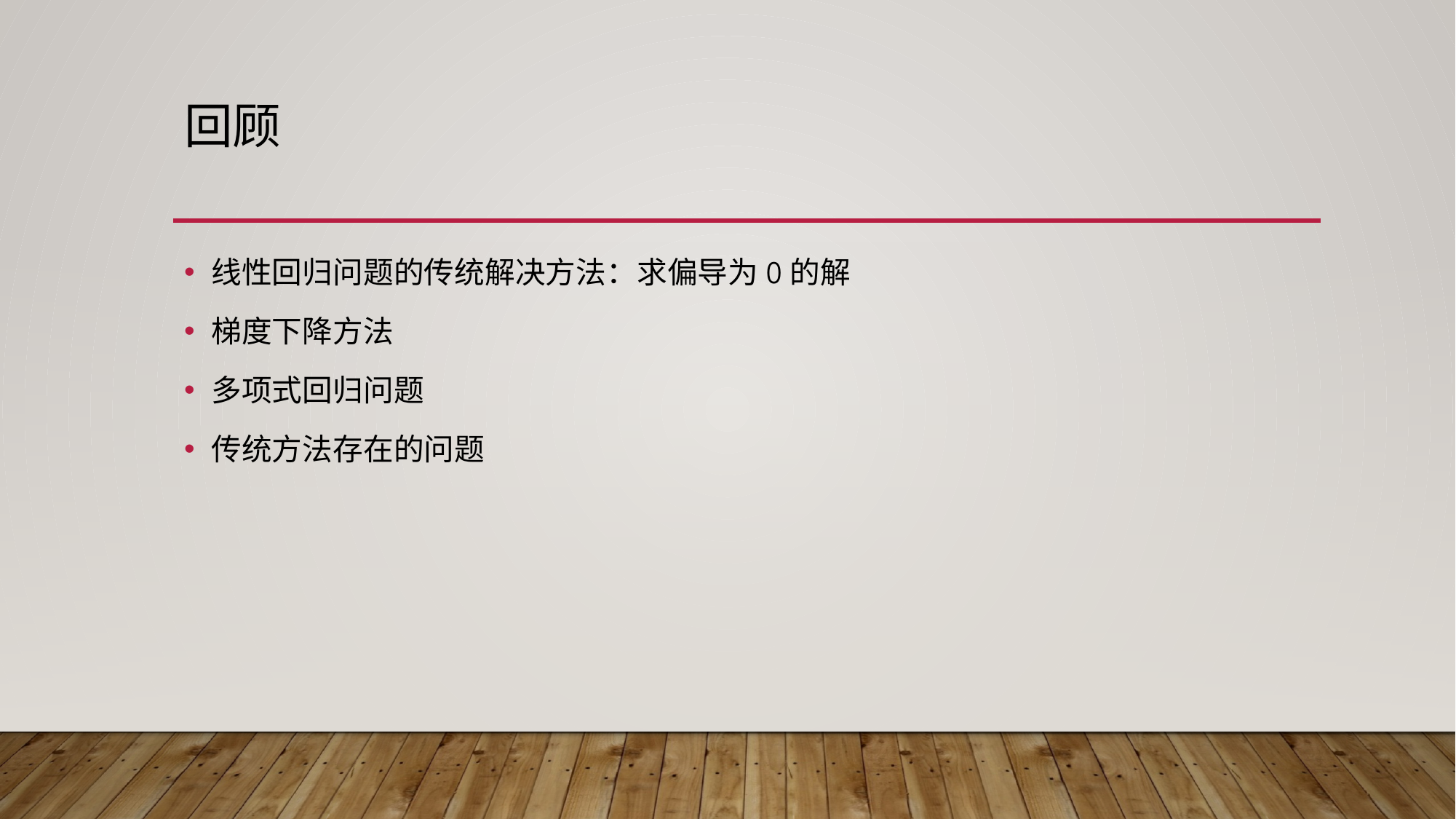

# 回顾
线性回归问题的传统解决方法：求偏导为0的解
梯度下降方法
多项式回归问题
传统方法存在的问题